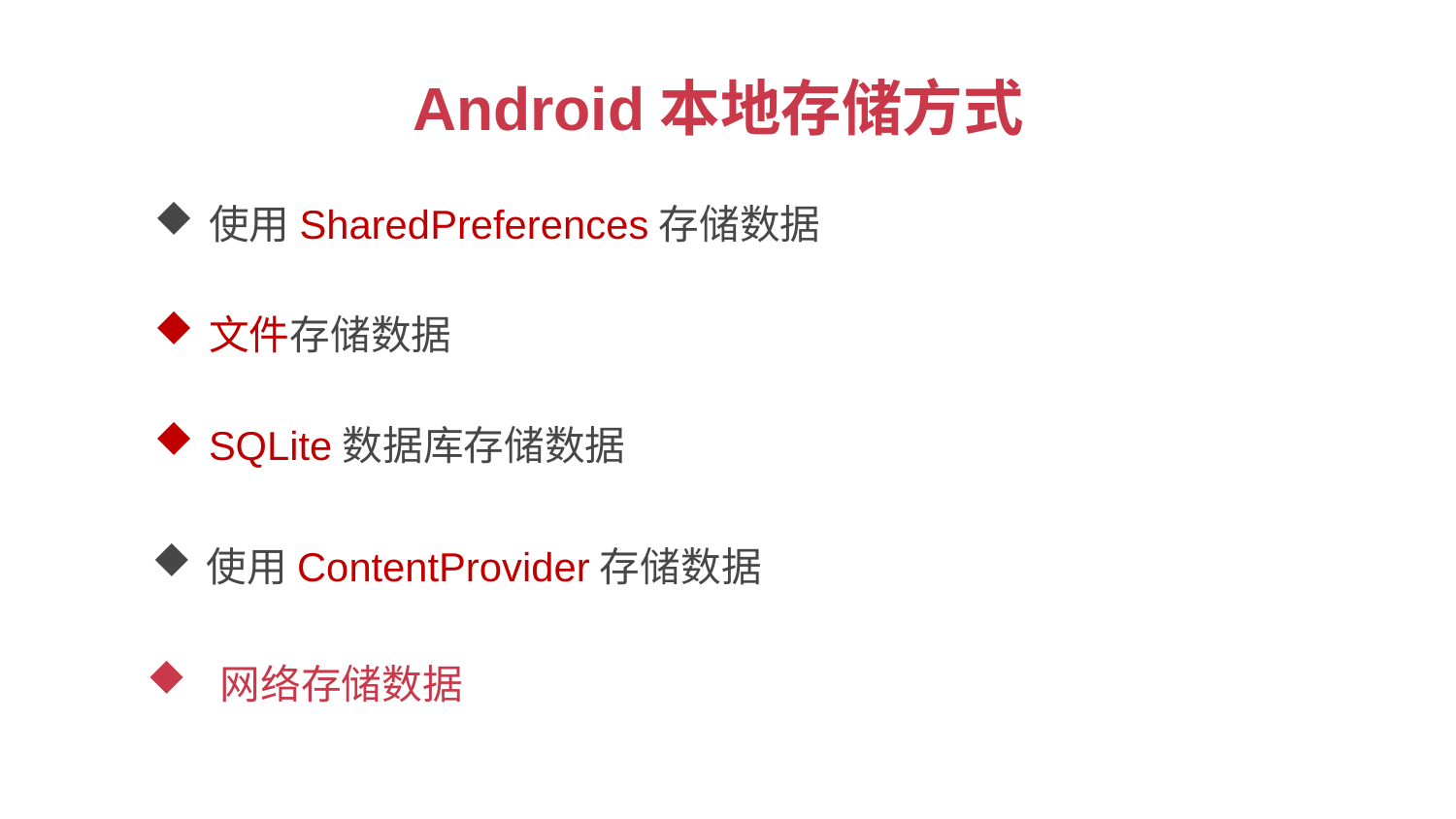

Android本地存储方式
使用SharedPreferences存储数据
文件存储数据
SQLite数据库存储数据
使用ContentProvider存储数据
 网络存储数据